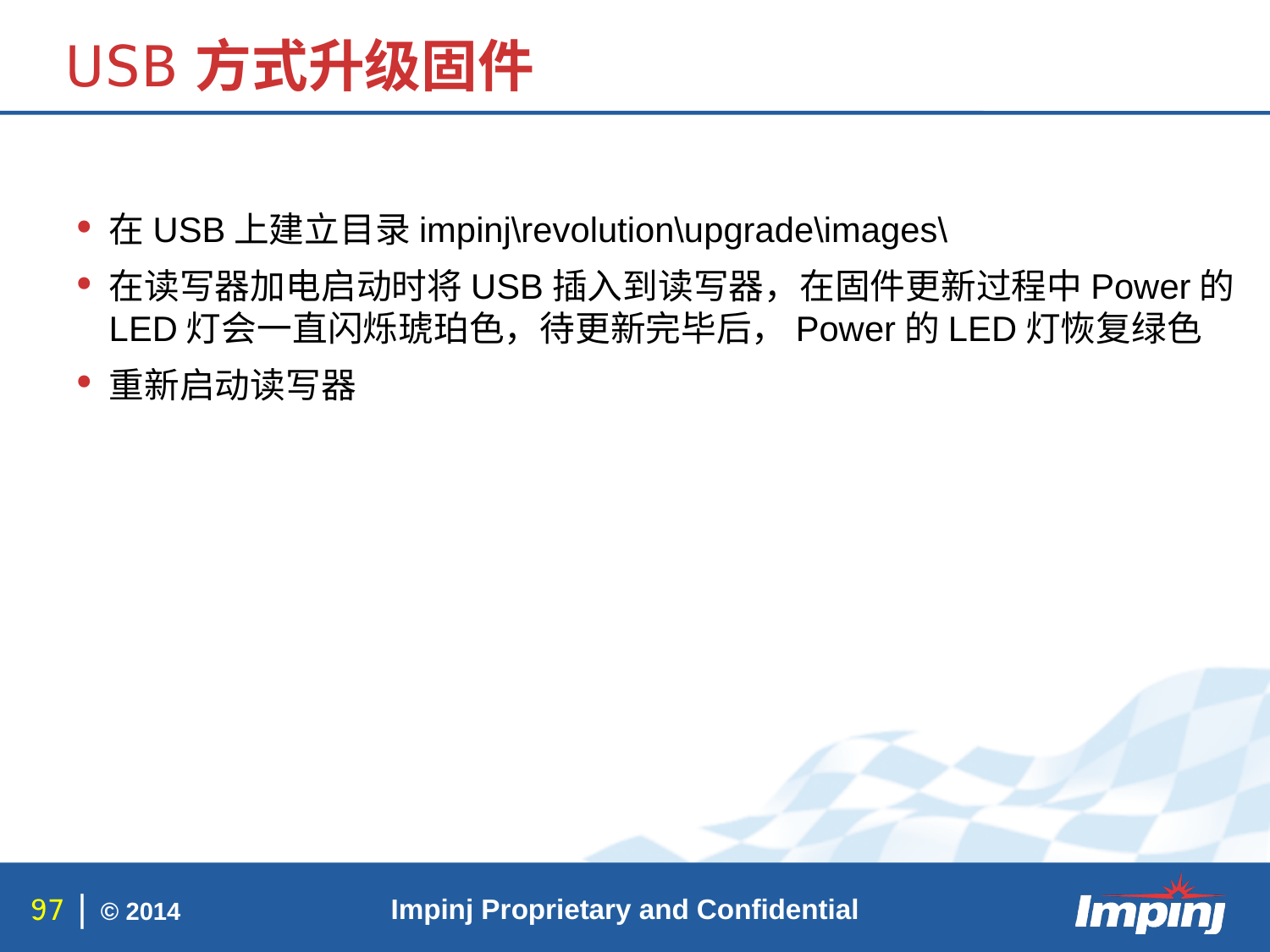

# USB方式升级固件
在USB上建立目录impinj\revolution\upgrade\images\
在读写器加电启动时将USB插入到读写器，在固件更新过程中Power的LED灯会一直闪烁琥珀色，待更新完毕后，Power的LED灯恢复绿色
重新启动读写器